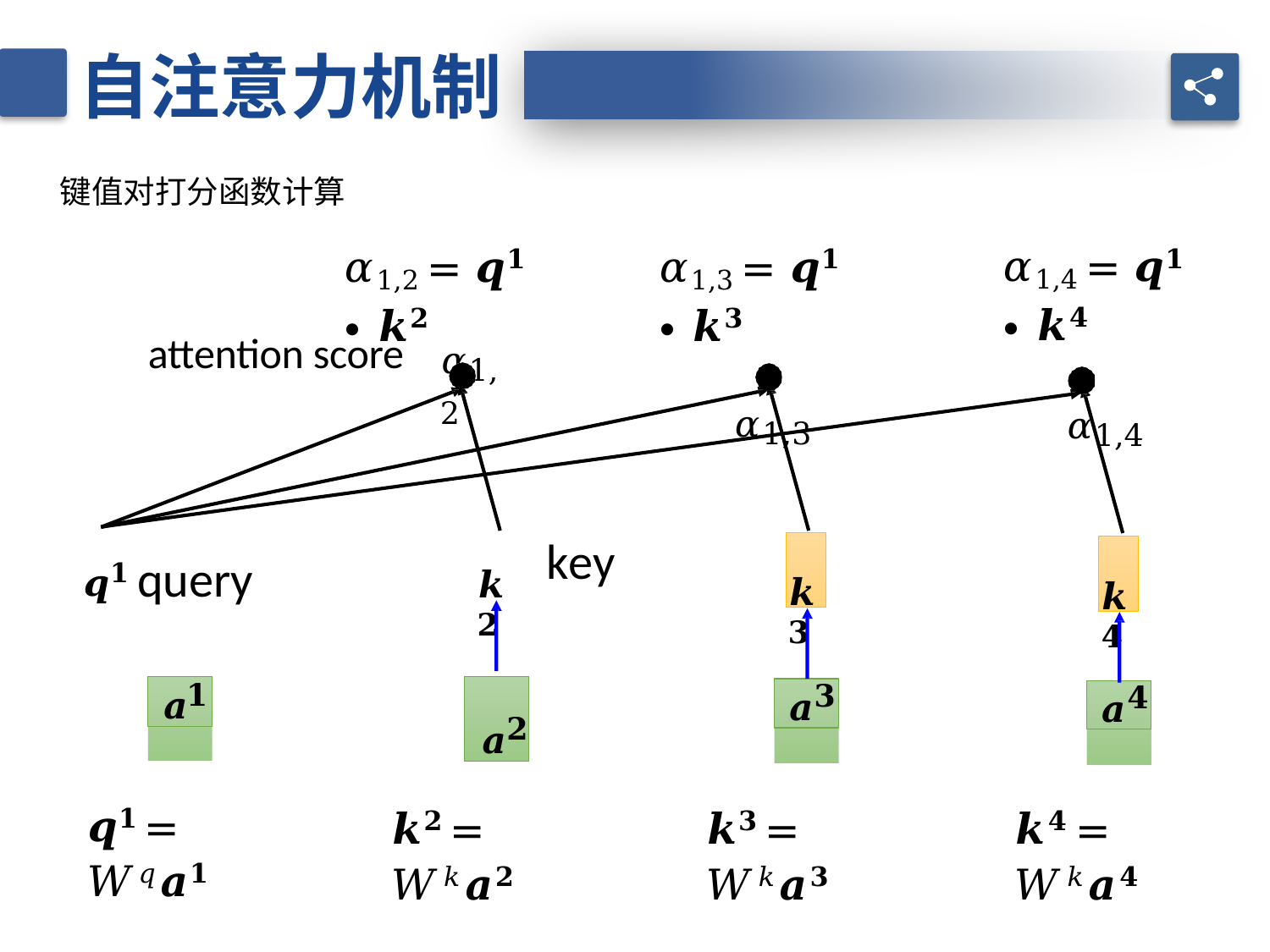

自注意力机制

键值对打分函数计算
𝛼1,4 = 𝒒𝟏 ∙ 𝒌𝟒
𝛼1,4
𝛼1,2 = 𝒒𝟏 ∙ 𝒌𝟐
𝛼1,3 = 𝒒𝟏 ∙ 𝒌𝟑
𝛼1,3
𝛼1,2
attention score

𝒌𝟐
𝒌𝟑
key
𝒌𝟒
𝒒𝟏 query

𝒂𝟏

𝒂𝟐

𝒂𝟑

𝒂𝟒
𝒒𝟏 = 𝑊𝑞𝒂𝟏
𝒌𝟐 = 𝑊𝑘𝒂𝟐
𝒌𝟑 = 𝑊𝑘𝒂𝟑
𝒌𝟒 = 𝑊𝑘𝒂𝟒